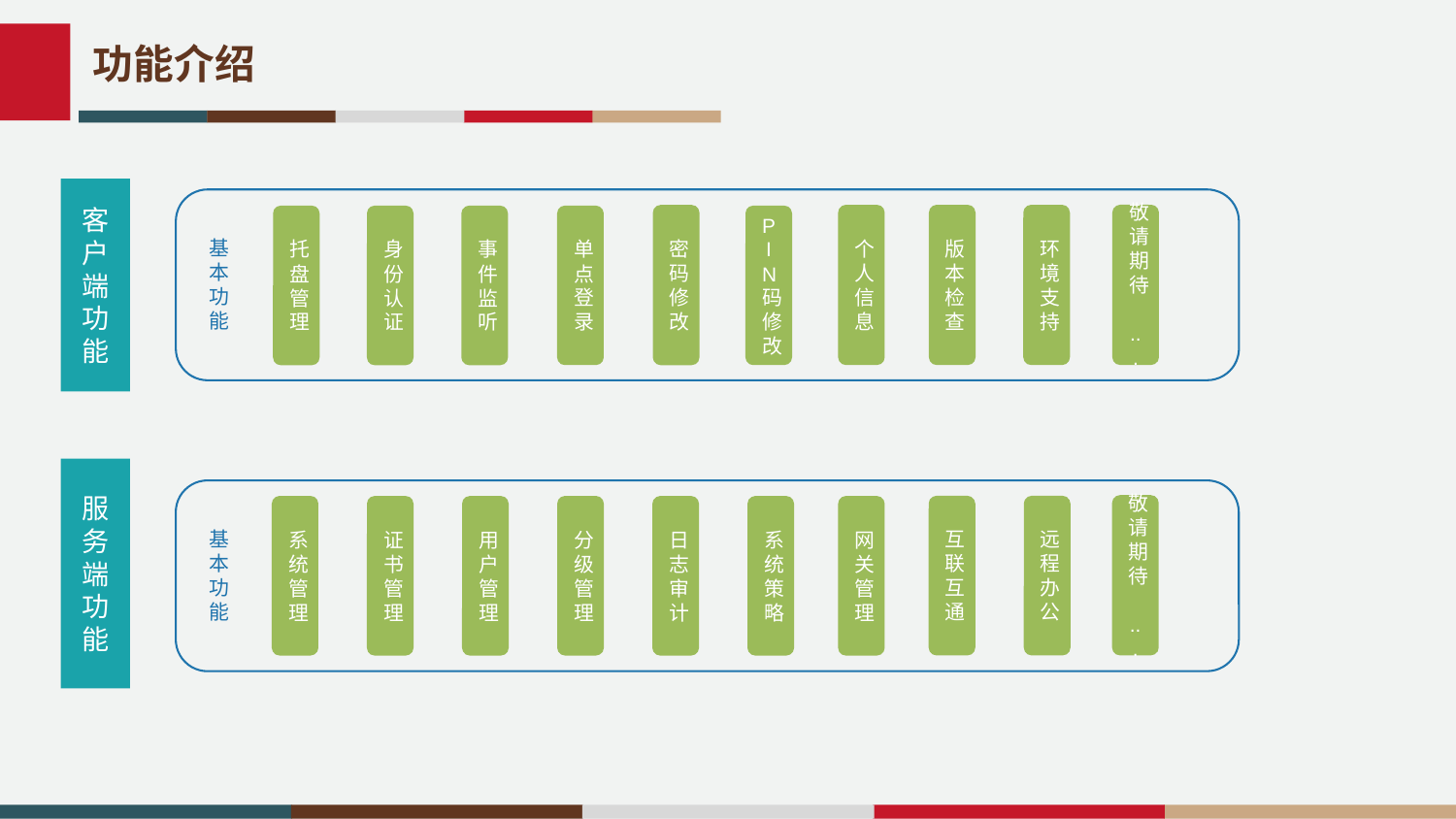

ImpTraceLabele7b36a6a063cb1856104ac76b244a51a@=
功能介绍

客户端功能

敬请期待 ...
个人信息
版本检查
环境支持
密码修改
托盘管理
身份认证
事件监听
单点登录
PIN码修改
基本功能
服务端功能

敬请期待 ...
互联互通
远程办公
系统管理
分级管理
证书管理
用户管理
日志审计
系统策略
网关管理
基本功能